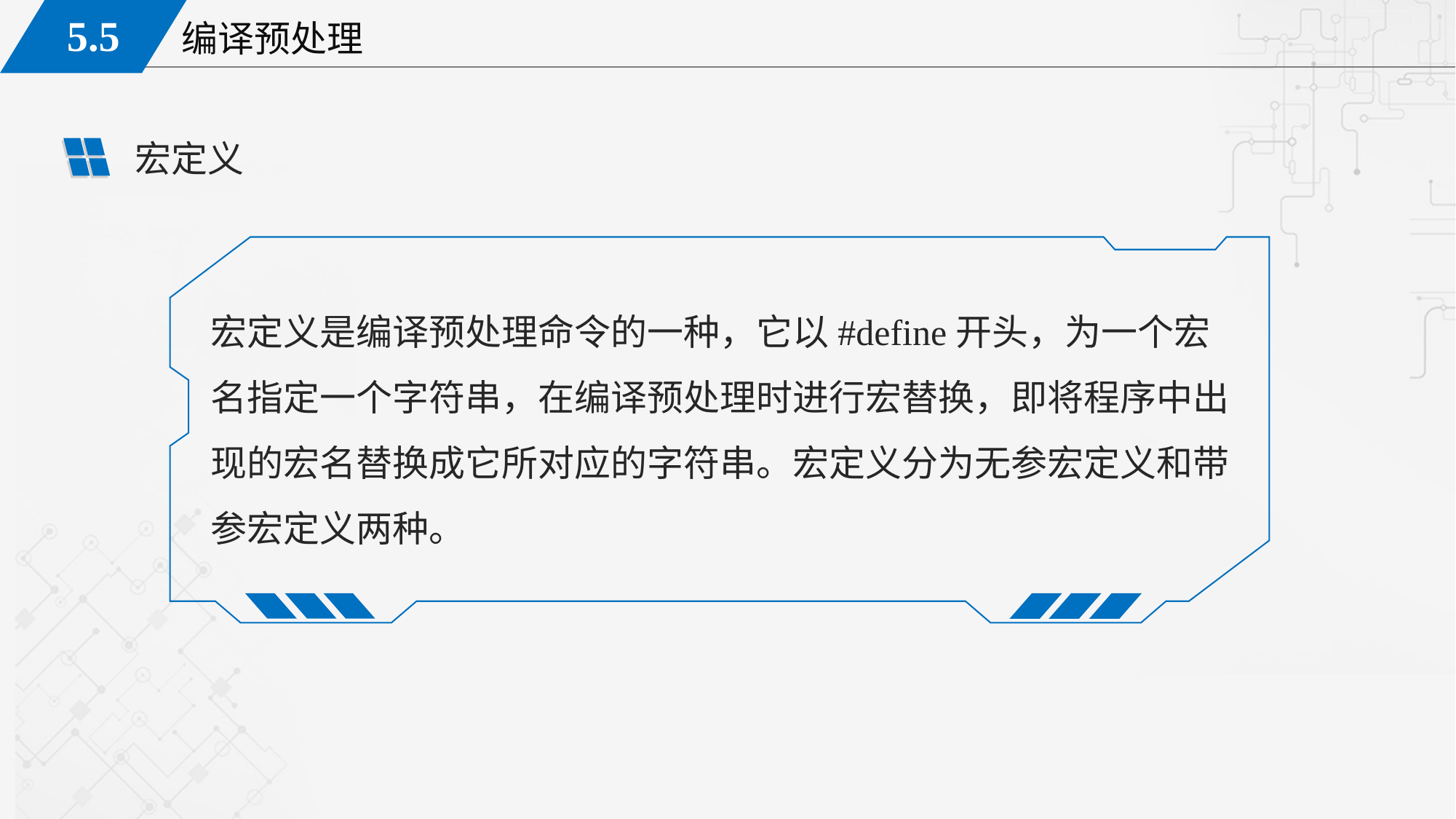

宏定义

宏定义是编译预处理命令的一种，它以#define开头，为一个宏名指定一个字符串，在编译预处理时进行宏替换，即将程序中出现的宏名替换成它所对应的字符串。宏定义分为无参宏定义和带参宏定义两种。